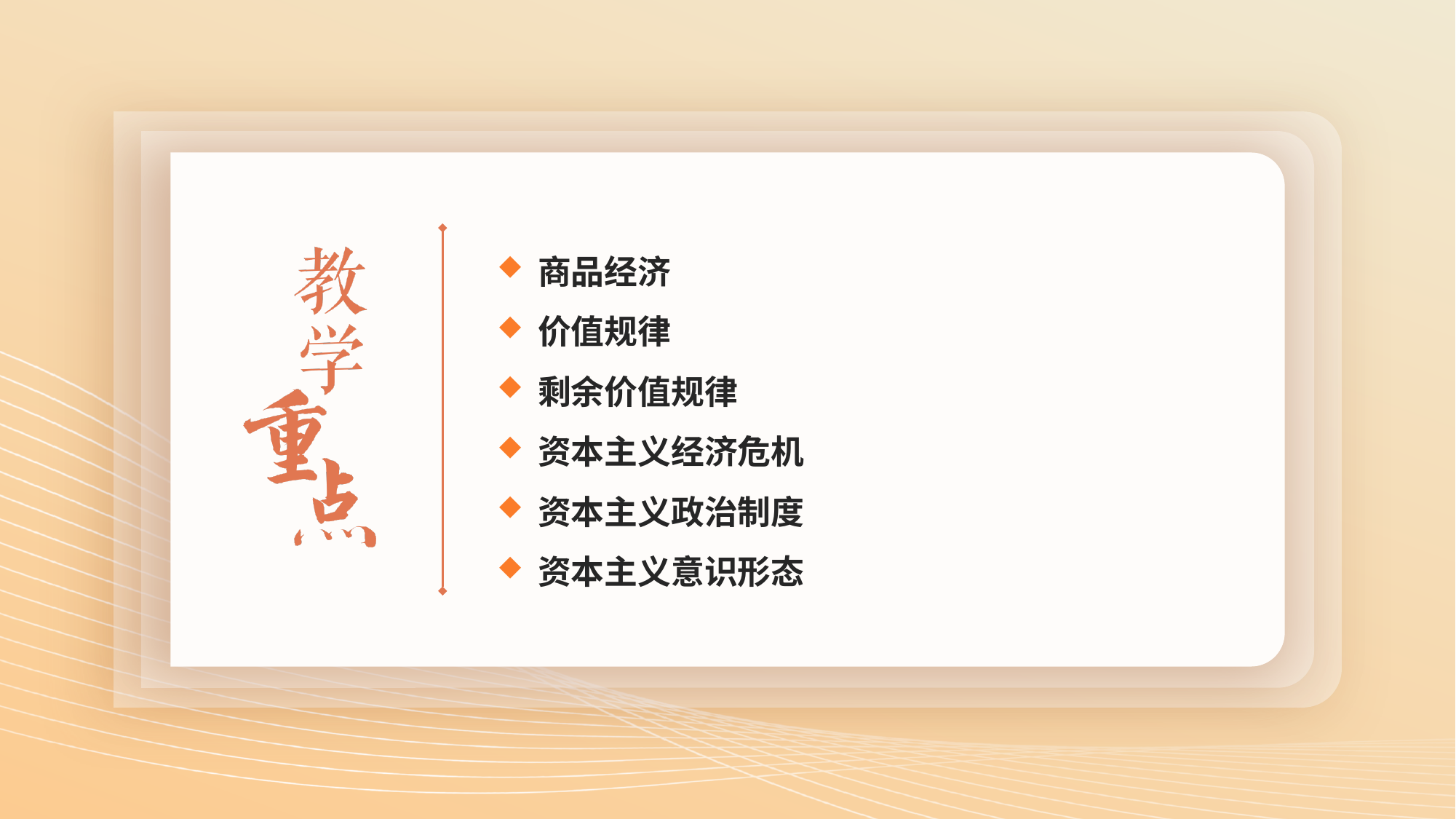

商品经济
价值规律
剩余价值规律
资本主义经济危机
资本主义政治制度
资本主义意识形态